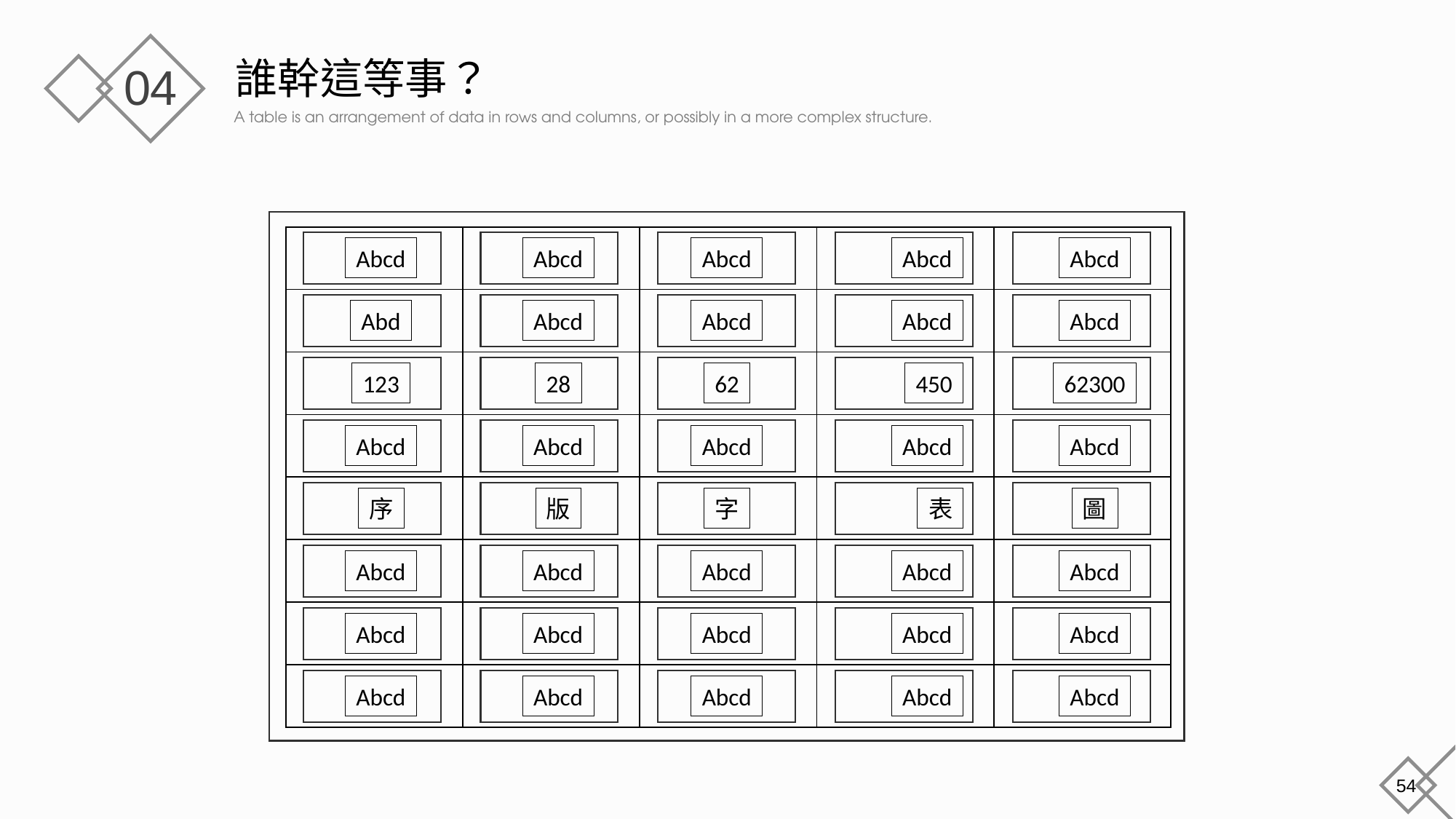

# 誰幹這等事？

|  |  |  |  |  |
| --- | --- | --- | --- | --- |
|  |  |  |  |  |
|  |  |  |  |  |
|  |  |  |  |  |
|  |  |  |  |  |
|  |  |  |  |  |
|  |  |  |  |  |
|  |  |  |  |  |

Abcd

Abd

123

Abcd

序

Abcd

Abcd

Abcd

Abcd

Abcd

28

Abcd

版

Abcd

Abcd

Abcd

Abcd

Abcd

62

Abcd

字

Abcd

Abcd

Abcd

Abcd

Abcd

450

Abcd

表

Abcd

Abcd

Abcd

Abcd

Abcd

62300

Abcd

圖

Abcd

Abcd

Abcd
54